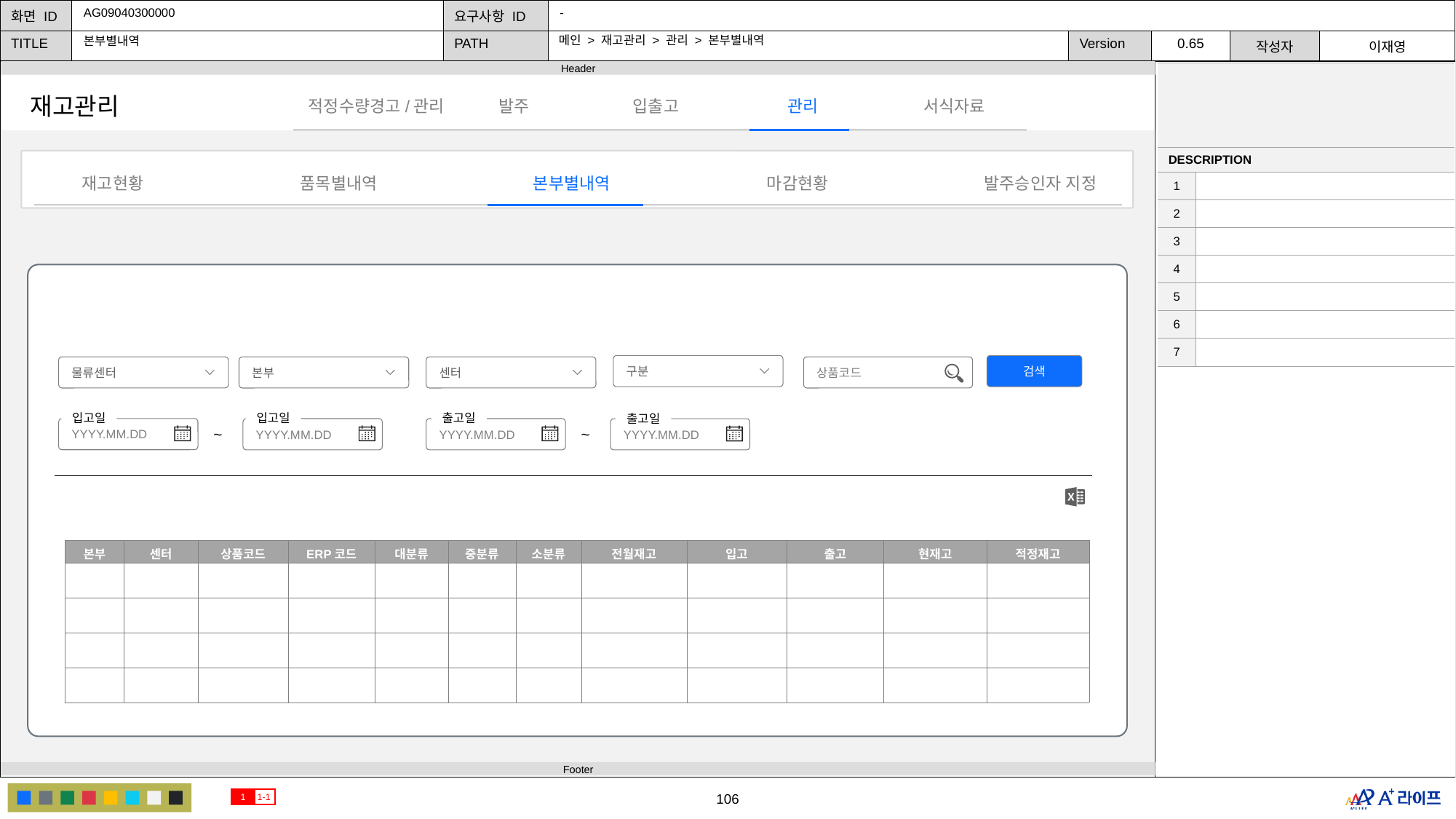

AG09040300000
-
메인 > 재고관리 > 관리 > 본부별내역
본부별내역
|  |  |
| --- | --- |
| DESCRIPTION |  |
| 1 |  |
| 2 |  |
| 3 |  |
| 4 |  |
| 5 |  |
| 6 |  |
| 7 |  |
재고관리
발주
관리
적정수량경고/관리
입출고
서식자료

재고현황
품목별내역
본부별내역
마감현황
발주승인자 지정

구분

검색
물류센터

본부

센터

상품코드

입고일
입고일
출고일
출고일
YYYY.MM.DD
YYYY.MM.DD
YYYY.MM.DD
YYYY.MM.DD
~
~

| 본부 | 센터 | 상품코드 | ERP코드 | 대분류 | 중분류 | 소분류 | 전월재고 | 입고 | 출고 | 현재고 | 적정재고 |
| --- | --- | --- | --- | --- | --- | --- | --- | --- | --- | --- | --- |
|  |  |  |  |  |  |  |  |  |  |  |  |
|  |  |  |  |  |  |  |  |  |  |  |  |
|  |  |  |  |  |  |  |  |  |  |  |  |
|  |  |  |  |  |  |  |  |  |  |  |  |
1
1-1